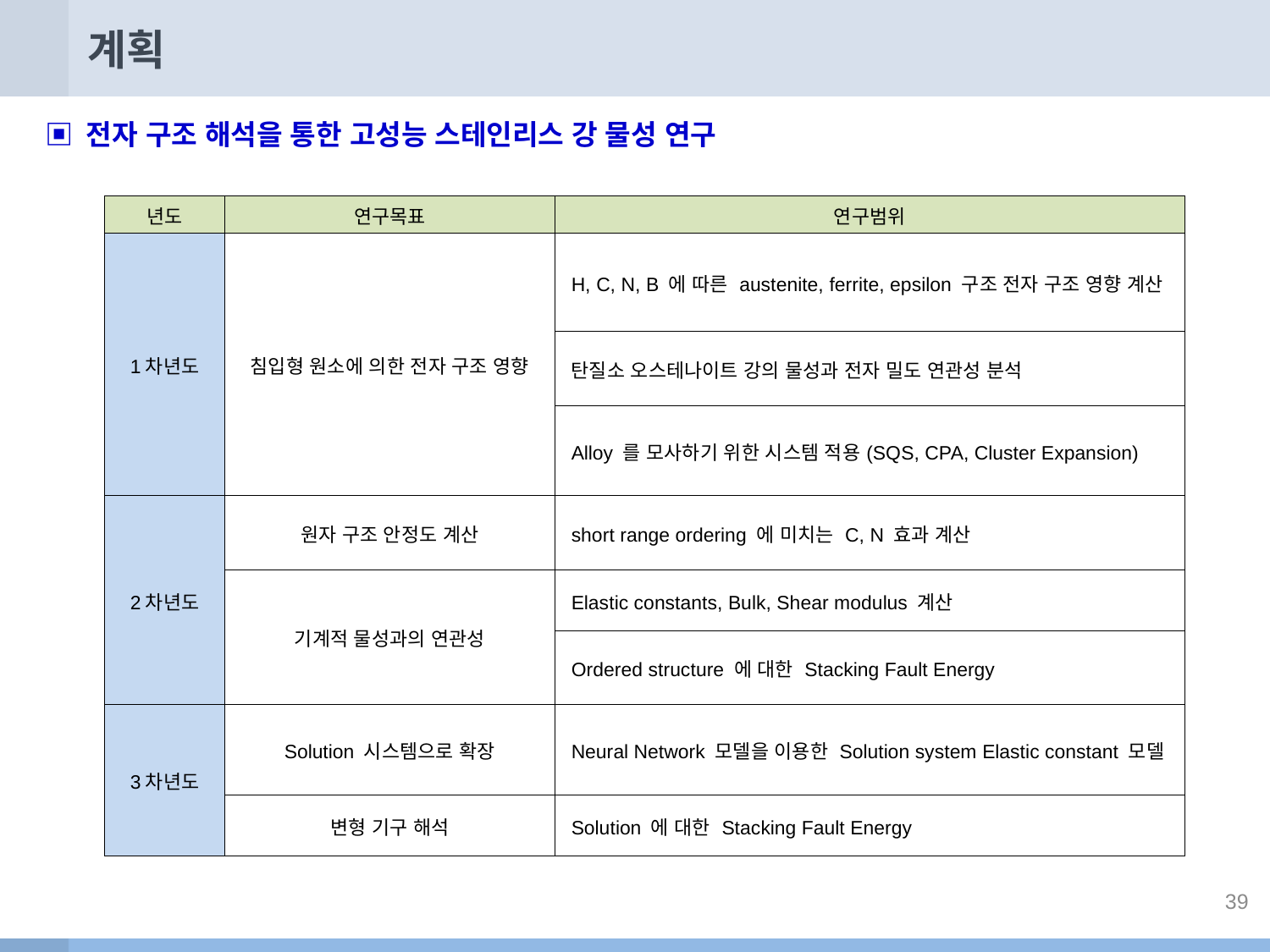

# 계획
▣ 전자 구조 해석을 통한 고성능 스테인리스 강 물성 연구
| 년도 | 연구목표 | 연구범위 |
| --- | --- | --- |
| 1차년도 | 침입형 원소에 의한 전자 구조 영향 | H, C, N, B 에 따른 austenite, ferrite, epsilon 구조 전자 구조 영향 계산 |
|  |  | 탄질소 오스테나이트 강의 물성과 전자 밀도 연관성 분석 |
|  |  | Alloy 를 모사하기 위한 시스템 적용(SQS, CPA, Cluster Expansion) |
| 2차년도 | 원자 구조 안정도 계산 | short range ordering 에 미치는 C, N 효과 계산 |
|  | 기계적 물성과의 연관성 | Elastic constants, Bulk, Shear modulus 계산 |
|  |  | Ordered structure 에 대한 Stacking Fault Energy |
| 3차년도 | Solution 시스템으로 확장 | Neural Network 모델을 이용한 Solution system Elastic constant 모델 |
|  | 변형 기구 해석 | Solution 에 대한 Stacking Fault Energy |
39